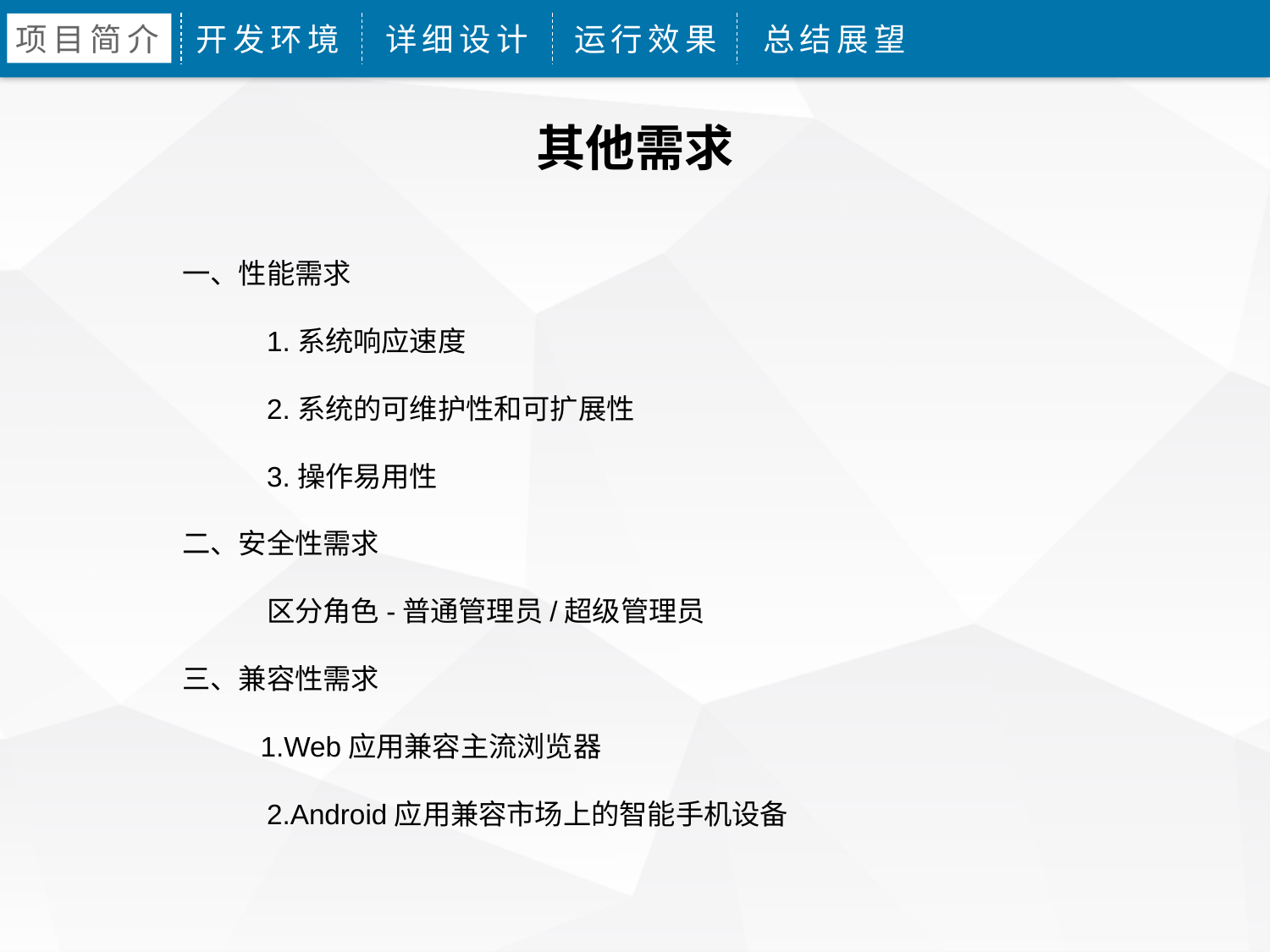

项目简介
开发环境
详细设计
运行效果
总结展望

其他需求
一、性能需求
	1.系统响应速度
	2.系统的可维护性和可扩展性
	3.操作易用性
二、安全性需求
	区分角色-普通管理员/超级管理员
三、兼容性需求
          1.Web应用兼容主流浏览器
	2.Android应用兼容市场上的智能手机设备